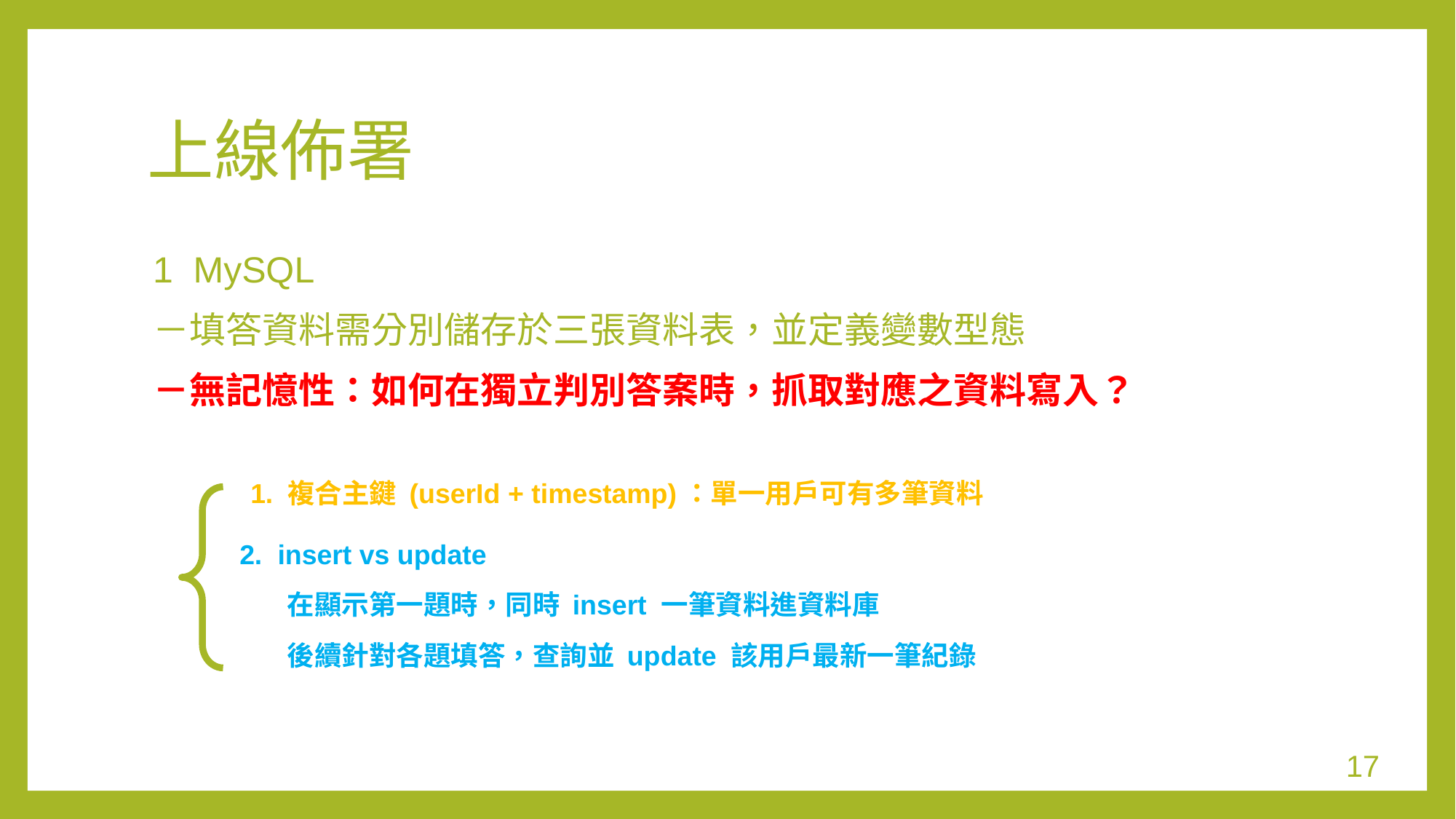

# 上線佈署
1  MySQL
－填答資料需分別儲存於三張資料表，並定義變數型態
－無記憶性：如何在獨立判別答案時，抓取對應之資料寫入？
　
　　  1. 複合主鍵 (userId + timestamp)：單一用戶可有多筆資料
             2.  insert vs update
	   在顯示第一題時，同時 insert 一筆資料進資料庫
	   後續針對各題填答，查詢並 update 該用戶最新一筆紀錄

17